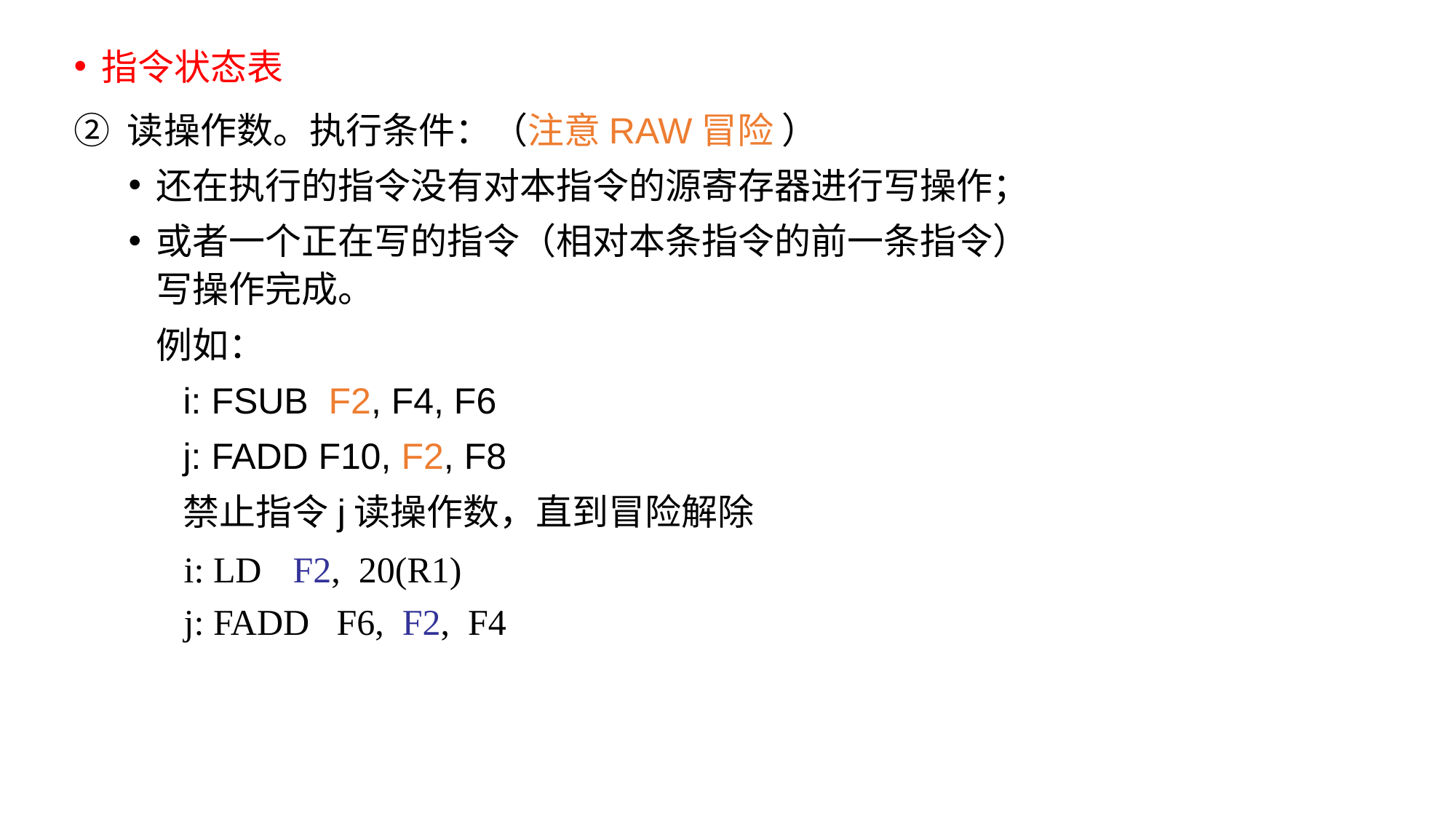

指令状态表
② 读操作数。执行条件：（注意RAW冒险 ）
还在执行的指令没有对本指令的源寄存器进行写操作；
或者一个正在写的指令（相对本条指令的前一条指令）写操作完成。
	例如：
i: FSUB  F2, F4, F6
j: FADD F10, F2, F8
禁止指令j读操作数，直到冒险解除
i: LD 	F2,  20(R1)
j: FADD   F6,  F2,  F4